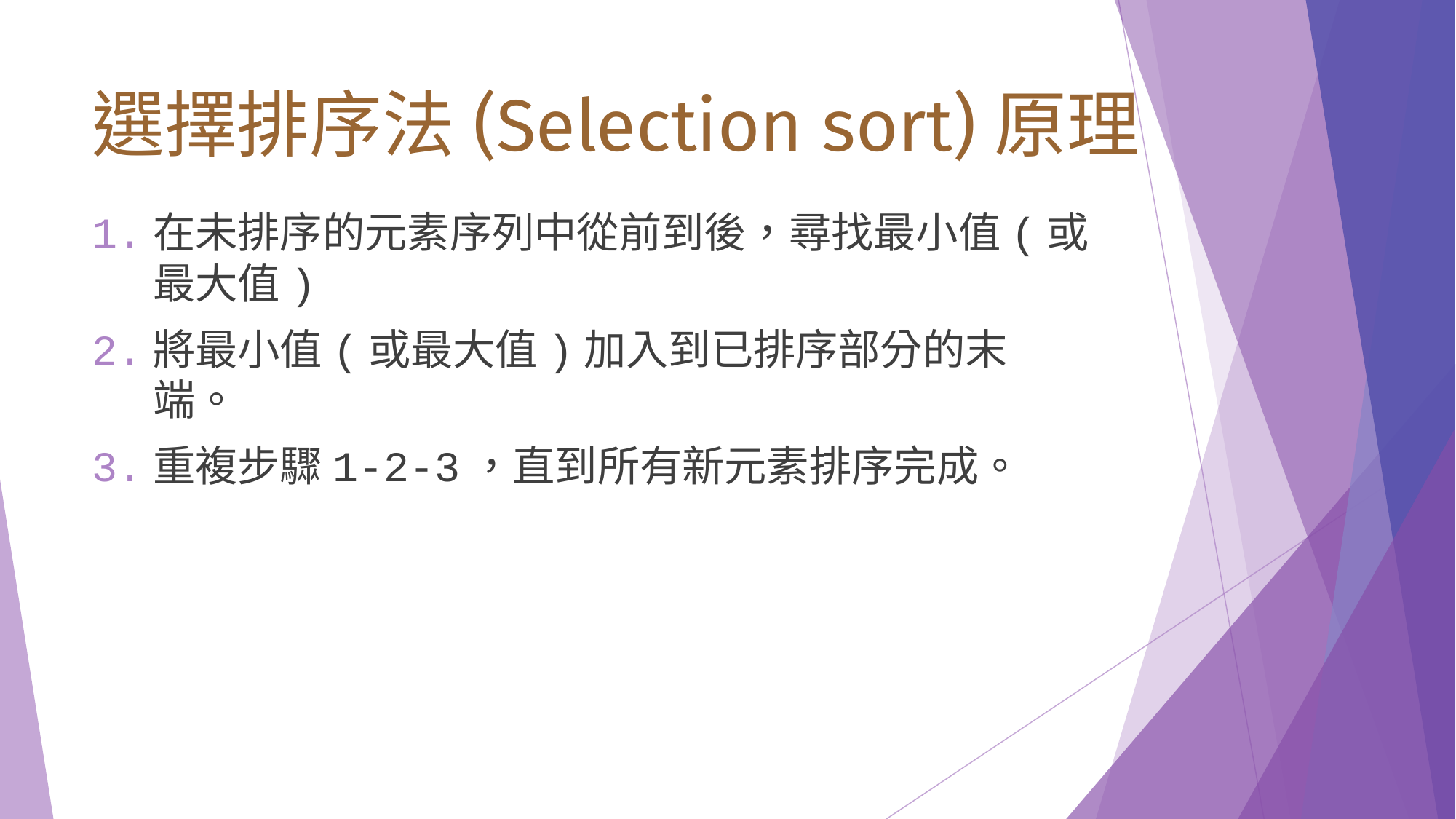

# 選擇排序法(Selection sort)原理
在未排序的元素序列中從前到後，尋找最小值(或最大值)
將最小值(或最大值)加入到已排序部分的末端。
重複步驟1-2-3，直到所有新元素排序完成。